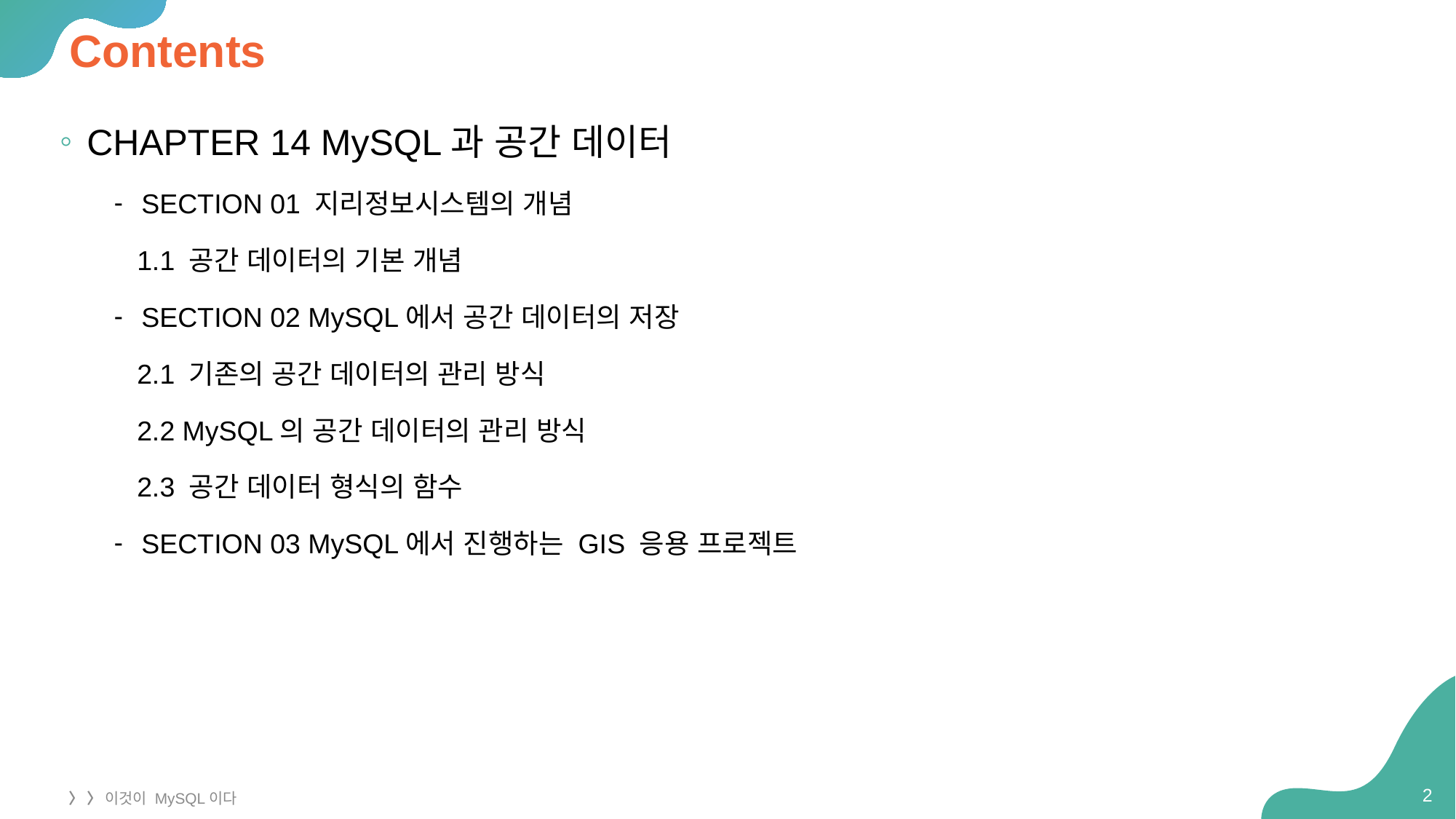

# Contents
CHAPTER 14 MySQL과 공간 데이터
SECTION 01 지리정보시스템의 개념
   1.1 공간 데이터의 기본 개념
SECTION 02 MySQL에서 공간 데이터의 저장
   2.1 기존의 공간 데이터의 관리 방식
   2.2 MySQL의 공간 데이터의 관리 방식
   2.3 공간 데이터 형식의 함수
SECTION 03 MySQL에서 진행하는 GIS 응용 프로젝트
2
〉 〉 이것이 MySQL이다